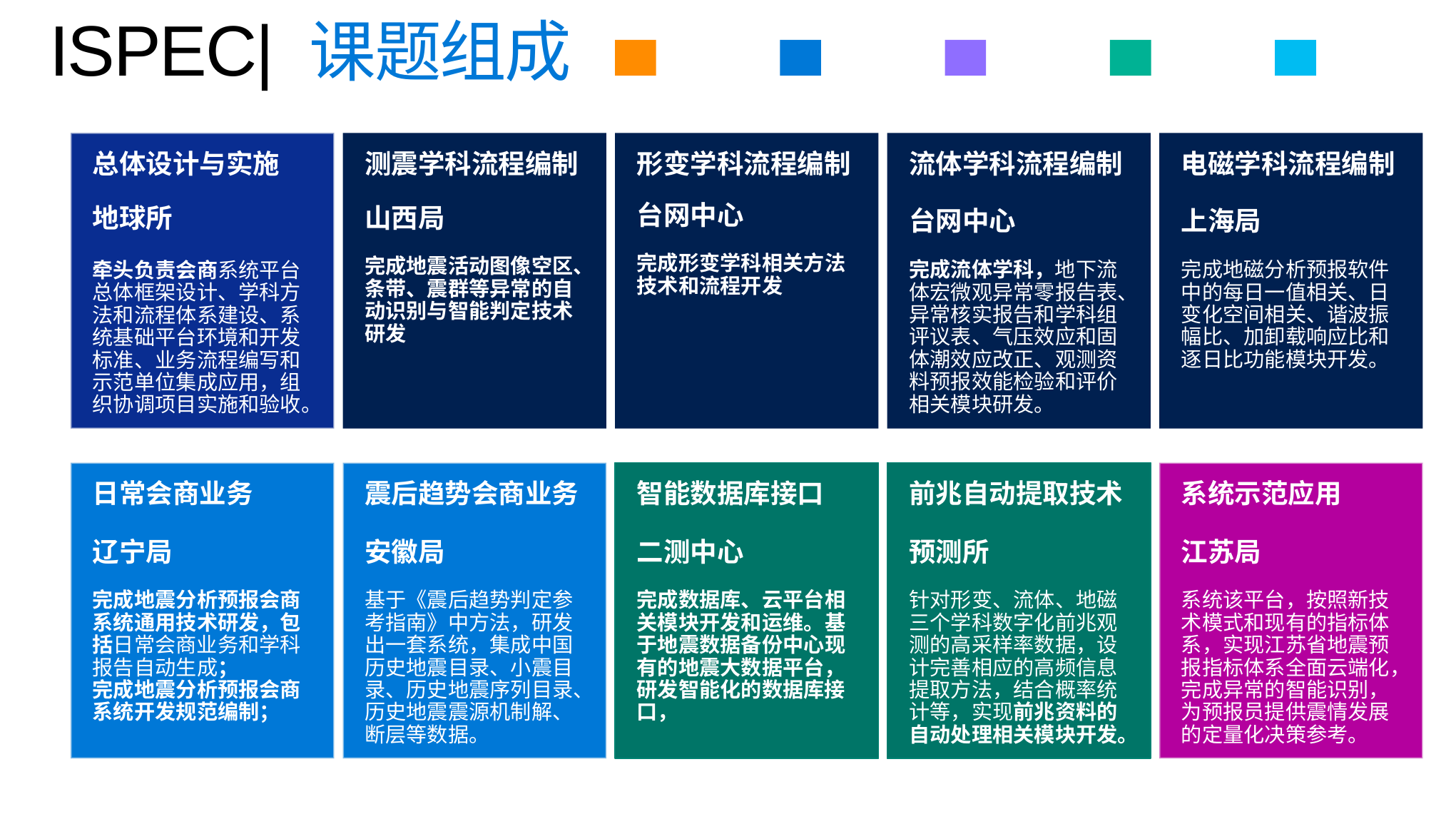

# ISPEC| 课题组成
Video Indexer | AI Features

总体设计与实施

地球所

牵头负责会商系统平台总体框架设计、学科方法和流程体系建设、系统基础平台环境和开发标准、业务流程编写和示范单位集成应用，组织协调项目实施和验收。
测震学科流程编制

山西局

完成地震活动图像空区、条带、震群等异常的自动识别与智能判定技术研发
形变学科流程编制

台网中心

完成形变学科相关方法技术和流程开发
流体学科流程编制

台网中心

完成流体学科，地下流体宏微观异常零报告表、异常核实报告和学科组评议表、气压效应和固体潮效应改正、观测资料预报效能检验和评价相关模块研发。
电磁学科流程编制

上海局

完成地磁分析预报软件中的每日一值相关、日变化空间相关、谐波振幅比、加卸载响应比和逐日比功能模块开发。
日常会商业务

辽宁局

完成地震分析预报会商系统通用技术研发，包括日常会商业务和学科报告自动生成；
完成地震分析预报会商系统开发规范编制；
震后趋势会商业务

安徽局

基于《震后趋势判定参考指南》中方法，研发出一套系统，集成中国历史地震目录、小震目录、历史地震序列目录、历史地震震源机制解、断层等数据。
智能数据库接口

二测中心

完成数据库、云平台相关模块开发和运维。基于地震数据备份中心现有的地震大数据平台，研发智能化的数据库接口，
前兆自动提取技术

预测所

针对形变、流体、地磁三个学科数字化前兆观测的高采样率数据，设计完善相应的高频信息提取方法，结合概率统计等，实现前兆资料的自动处理相关模块开发。
系统示范应用

江苏局

系统该平台，按照新技术模式和现有的指标体系，实现江苏省地震预报指标体系全面云端化，完成异常的智能识别，为预报员提供震情发展的定量化决策参考。